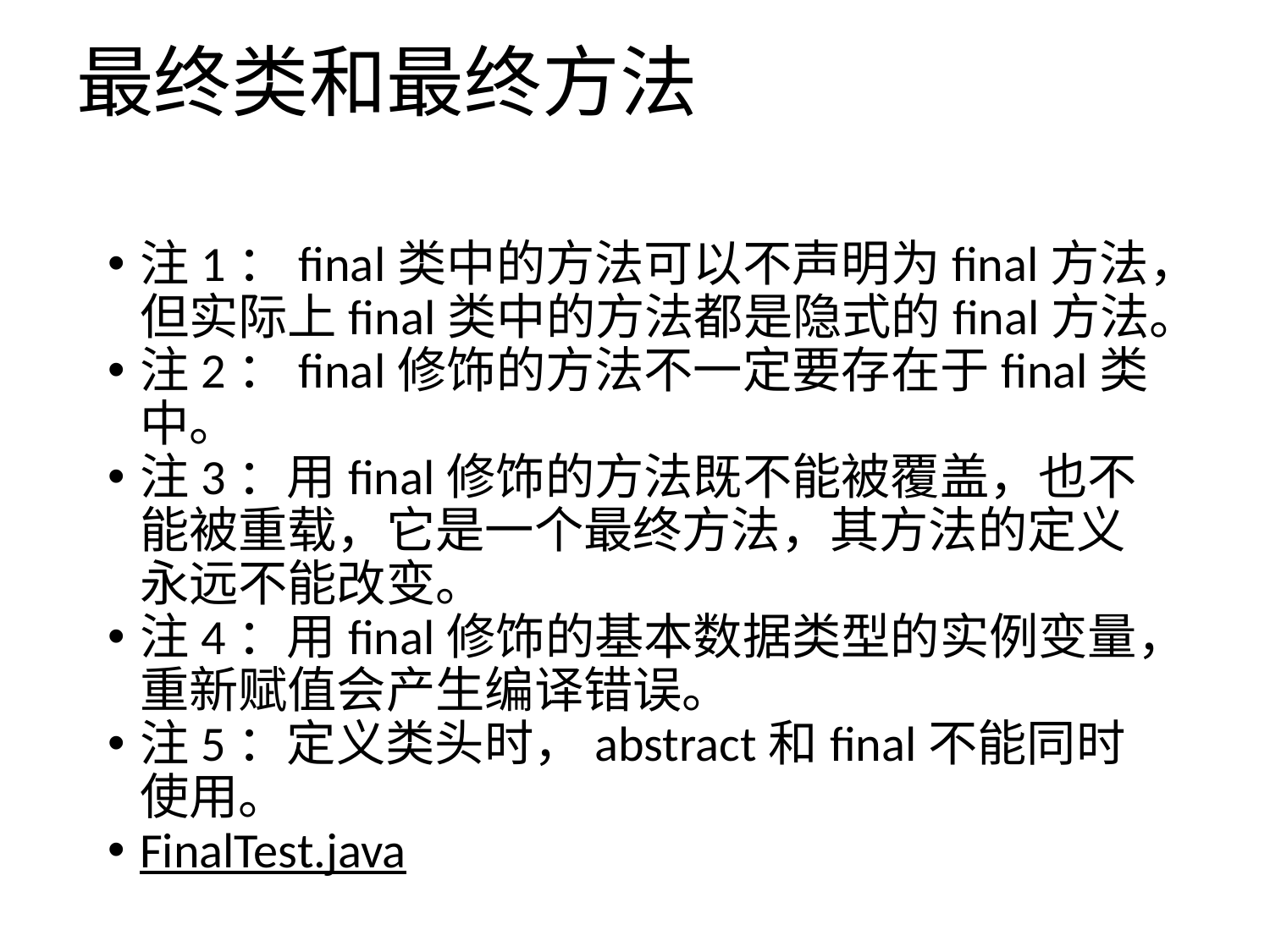

# 最终类和最终方法
注1：final类中的方法可以不声明为final方法，但实际上final类中的方法都是隐式的final方法。
注2：final修饰的方法不一定要存在于final类中。
注3：用final修饰的方法既不能被覆盖，也不能被重载，它是一个最终方法，其方法的定义永远不能改变。
注4：用final修饰的基本数据类型的实例变量，重新赋值会产生编译错误。
注5：定义类头时，abstract和final不能同时使用。
FinalTest.java